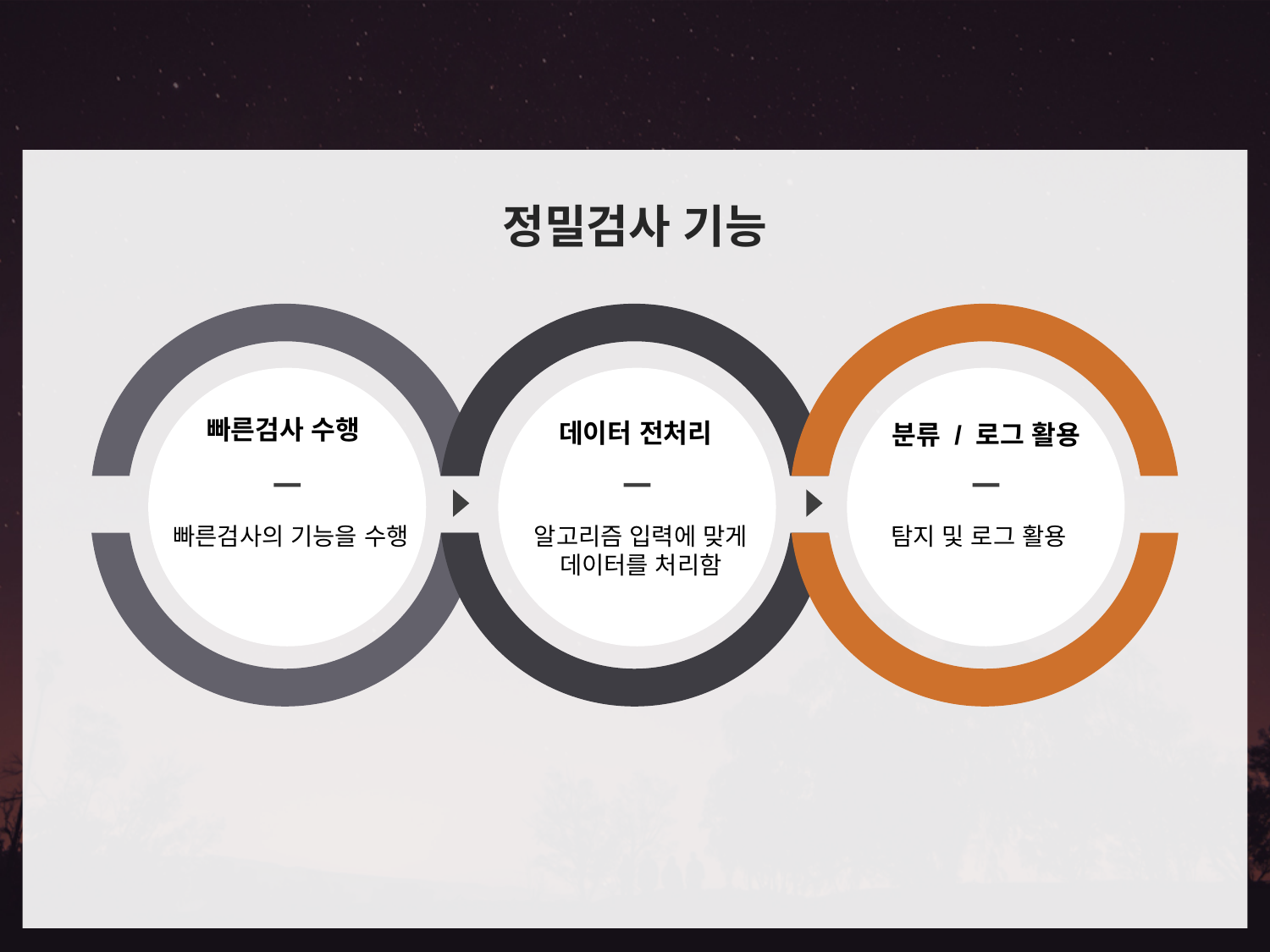

2. 개발 방향
정밀검사 기능

빠른검사 수행
데이터 전처리
분류 / 로그 활용

빠른검사의 기능을 수행
알고리즘 입력에 맞게
데이터를 처리함
탐지 및 로그 활용